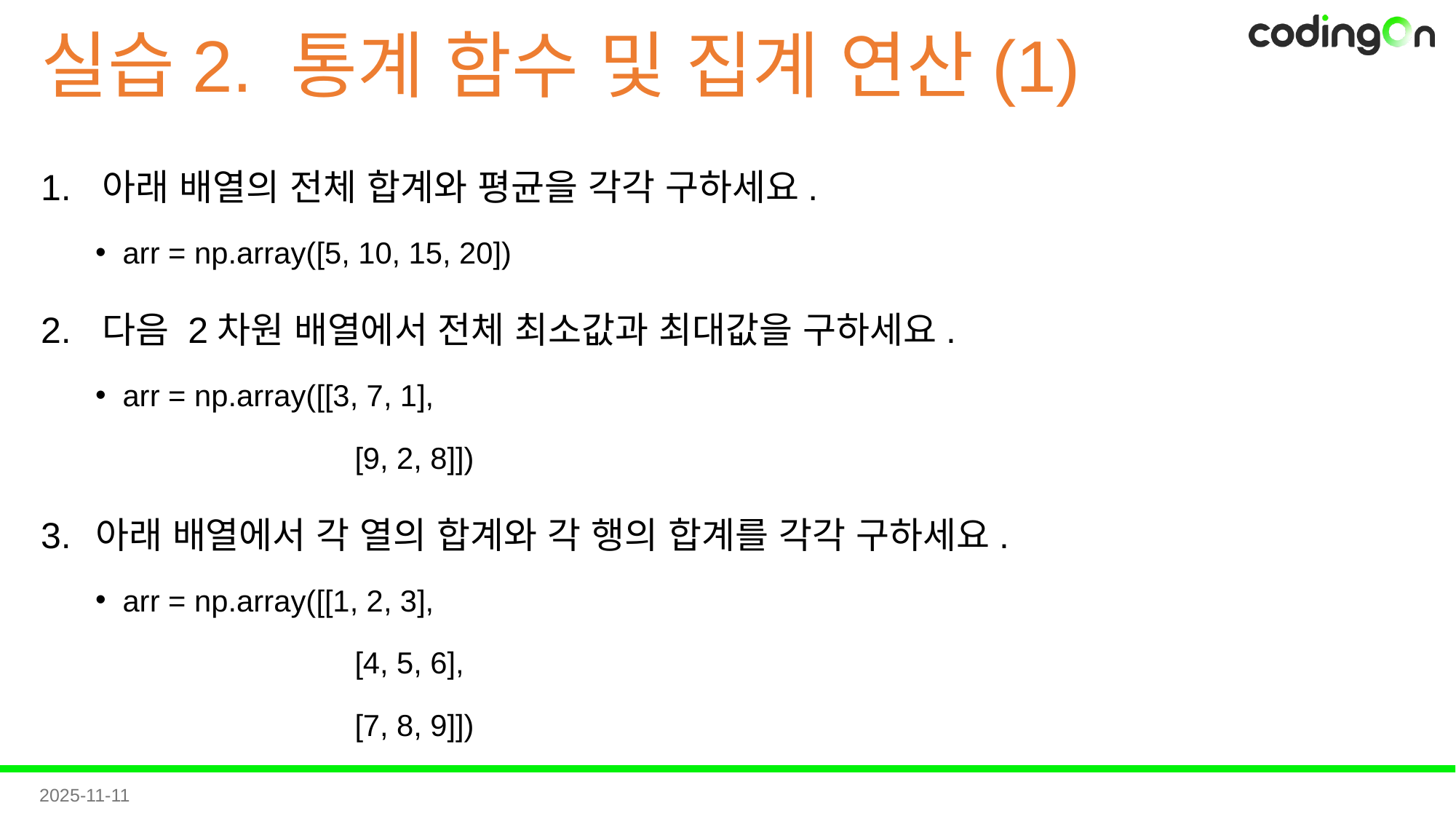

# 실습2. 통계 함수 및 집계 연산(1)
아래 배열의 전체 합계와 평균을 각각 구하세요.
arr = np.array([5, 10, 15, 20])
다음 2차원 배열에서 전체 최소값과 최대값을 구하세요.
arr = np.array([[3, 7, 1],
                               [9, 2, 8]])
아래 배열에서 각 열의 합계와 각 행의 합계를 각각 구하세요.
arr = np.array([[1, 2, 3],
                               [4, 5, 6],
                               [7, 8, 9]])
2025-11-11